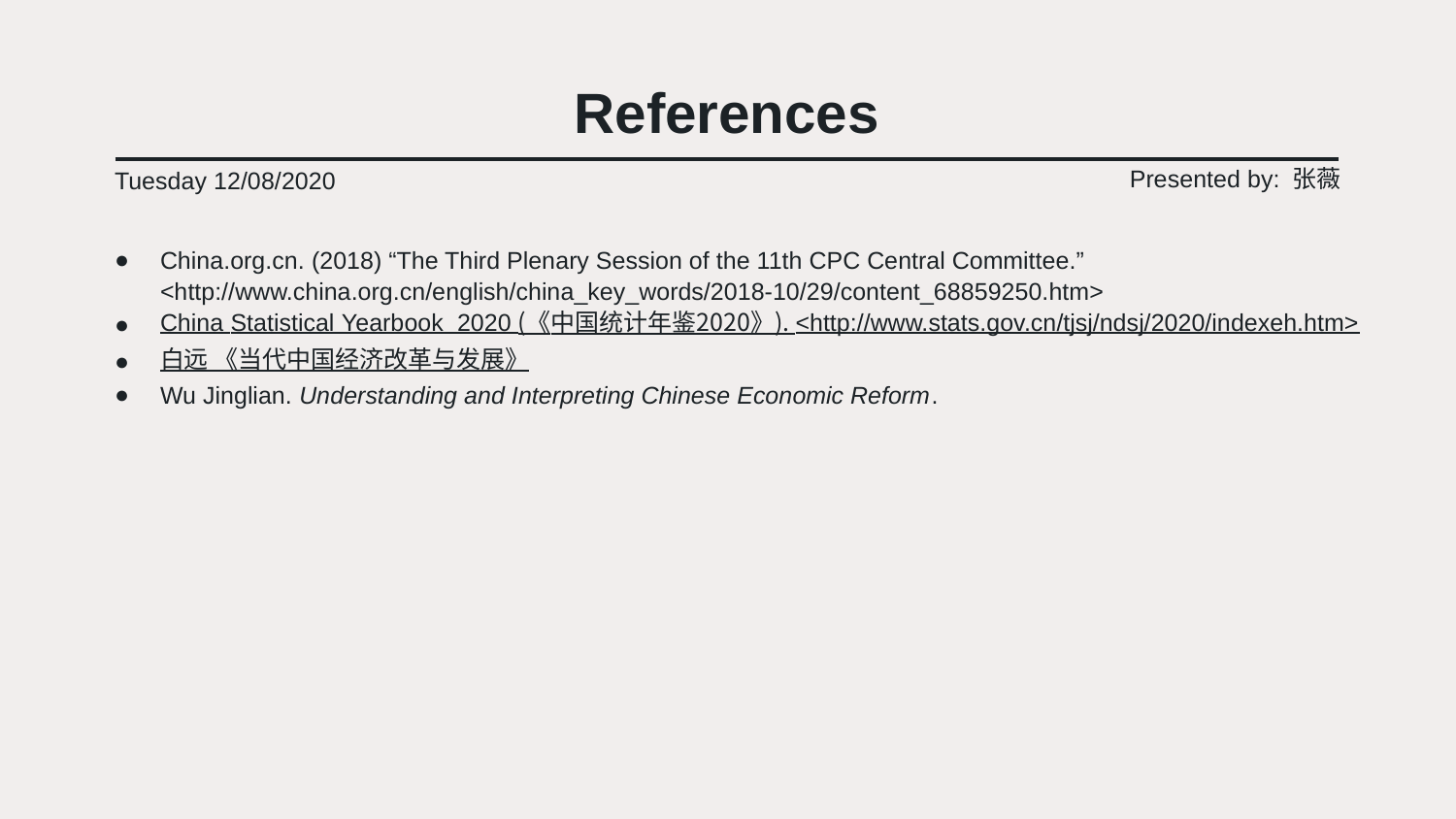

# References
Presented by: 张薇
Tuesday 12/08/2020
China.org.cn. (2018) “The Third Plenary Session of the 11th CPC Central Committee.” <http://www.china.org.cn/english/china_key_words/2018-10/29/content_68859250.htm>
China Statistical Yearbook  2020 (《中国统计年鉴2020》). <http://www.stats.gov.cn/tjsj/ndsj/2020/indexeh.htm>
白远 《当代中国经济改革与发展》
Wu Jinglian. Understanding and Interpreting Chinese Economic Reform.